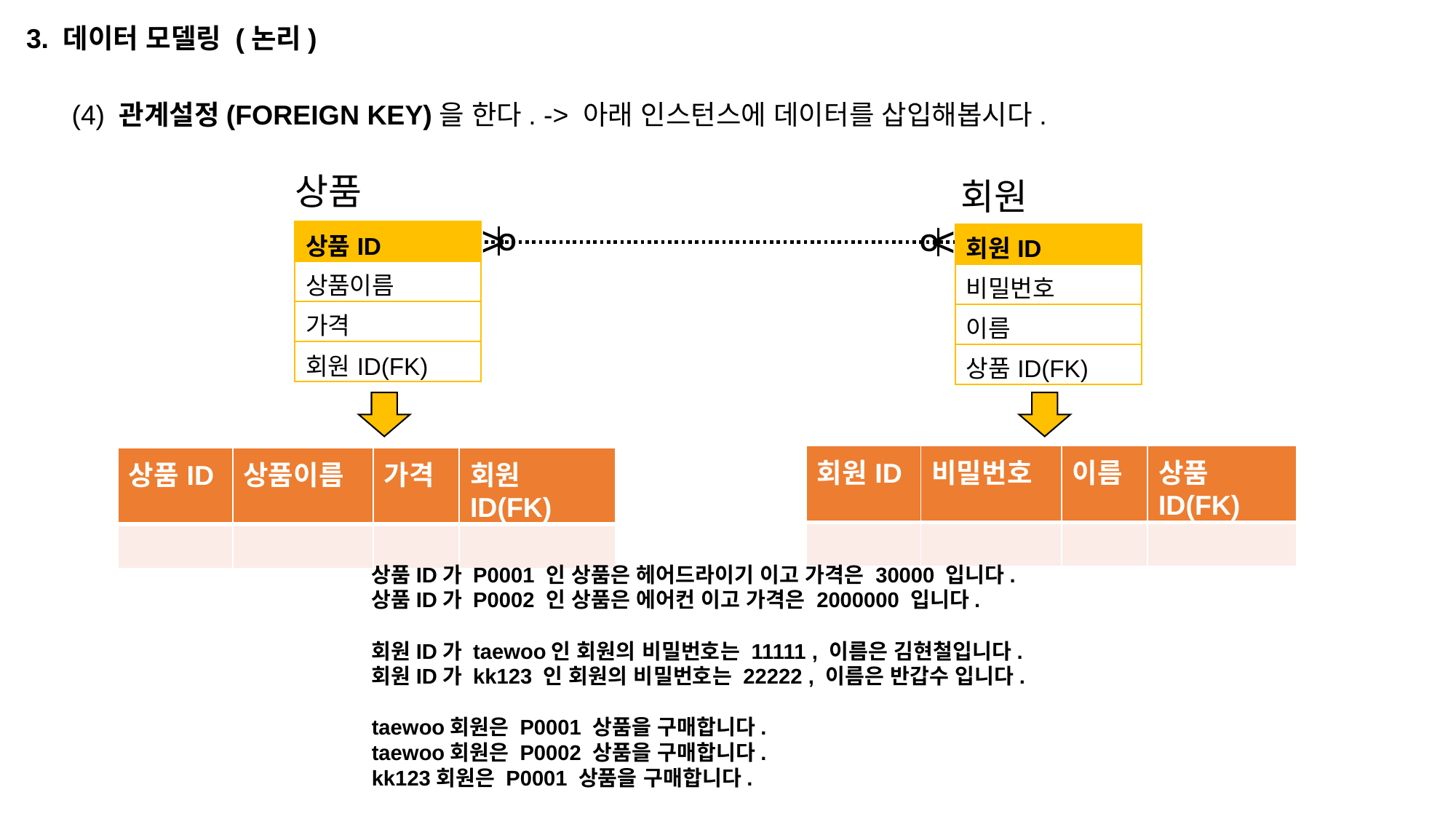

3. 데이터 모델링 (논리)
(4) 관계설정(FOREIGN KEY)을 한다. -> 아래 인스턴스에 데이터를 삽입해봅시다.
상품
회원
<
<
| 상품ID |
| --- |
| 상품이름 |
| 가격 |
| 회원ID(FK) |
O
O
| 회원ID |
| --- |
| 비밀번호 |
| 이름 |
| 상품ID(FK) |

| 회원ID | 비밀번호 | 이름 | 상품ID(FK) |
| --- | --- | --- | --- |
|  |  |  |  |
| 상품ID | 상품이름 | 가격 | 회원ID(FK) |
| --- | --- | --- | --- |
|  |  |  |  |
상품ID가 P0001 인 상품은 헤어드라이기 이고 가격은 30000 입니다.
상품ID가 P0002 인 상품은 에어컨 이고 가격은 2000000 입니다.

회원ID가 taewoo인 회원의 비밀번호는 11111 , 이름은 김현철입니다.
회원ID가 kk123 인 회원의 비밀번호는 22222 , 이름은 반갑수 입니다.

taewoo회원은 P0001 상품을 구매합니다.
taewoo회원은 P0002 상품을 구매합니다.
kk123회원은 P0001 상품을 구매합니다.